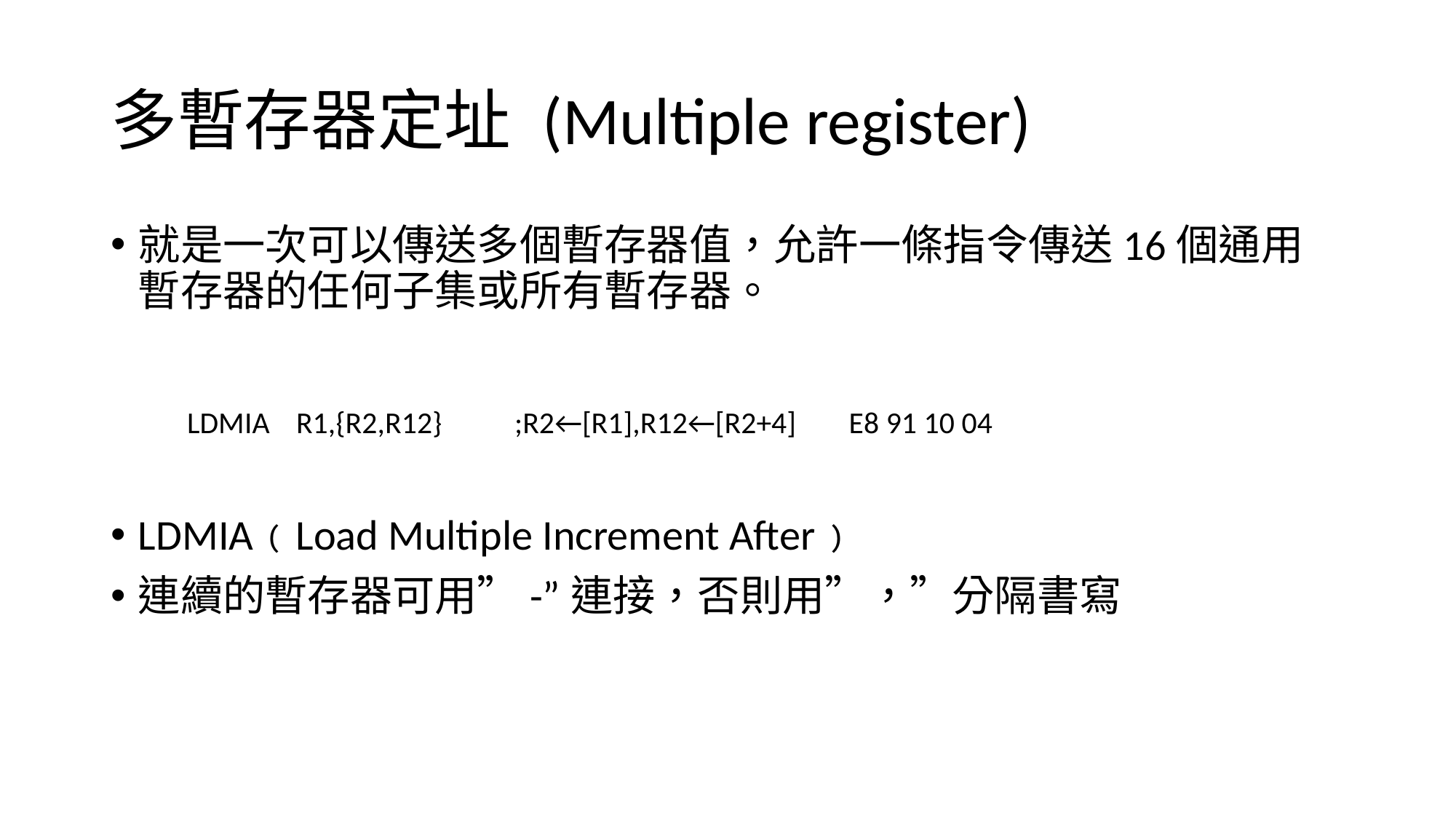

# 多暫存器定址 (Multiple register)
就是一次可以傳送多個暫存器值，允許一條指令傳送16個通用暫存器的任何子集或所有暫存器。

LDMIA﹙Load Multiple Increment After﹚
連續的暫存器可用”-”連接，否則用”，”分隔書寫
LDMIA	R1,{R2,R12}	;R2←[R1],R12←[R2+4]	 E8 91 10 04